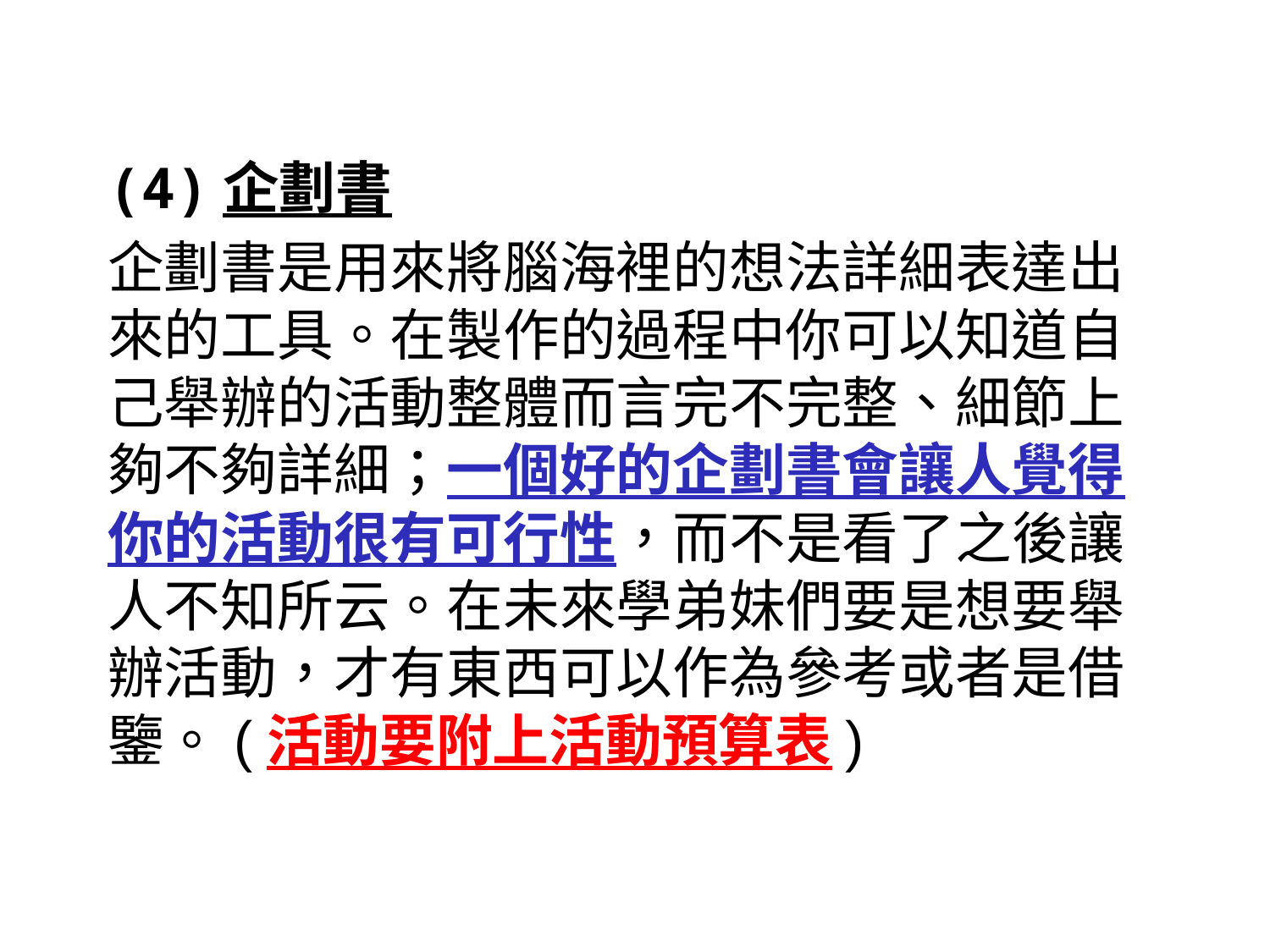

(4)企劃書
企劃書是用來將腦海裡的想法詳細表達出來的工具。在製作的過程中你可以知道自己舉辦的活動整體而言完不完整、細節上夠不夠詳細；一個好的企劃書會讓人覺得你的活動很有可行性，而不是看了之後讓人不知所云。在未來學弟妹們要是想要舉辦活動，才有東西可以作為參考或者是借鑒。(活動要附上活動預算表)